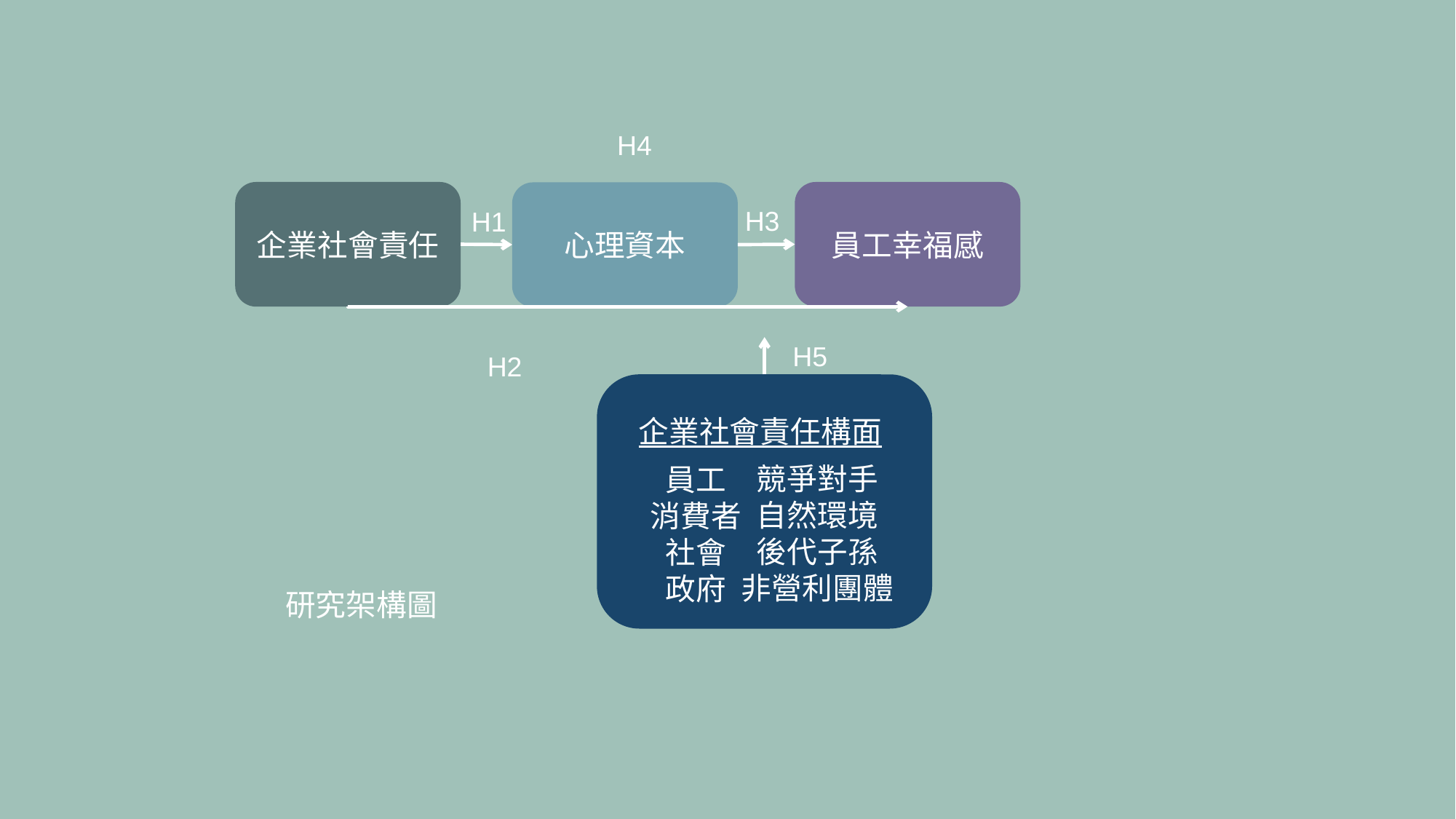

H4
企業社會責任
員工幸福感
心理資本
H3
H1
H5
H2

企業社會責任構面

競爭對手
自然環境
後代子孫
非營利團體
員工
消費者
社會
政府
研究架構圖